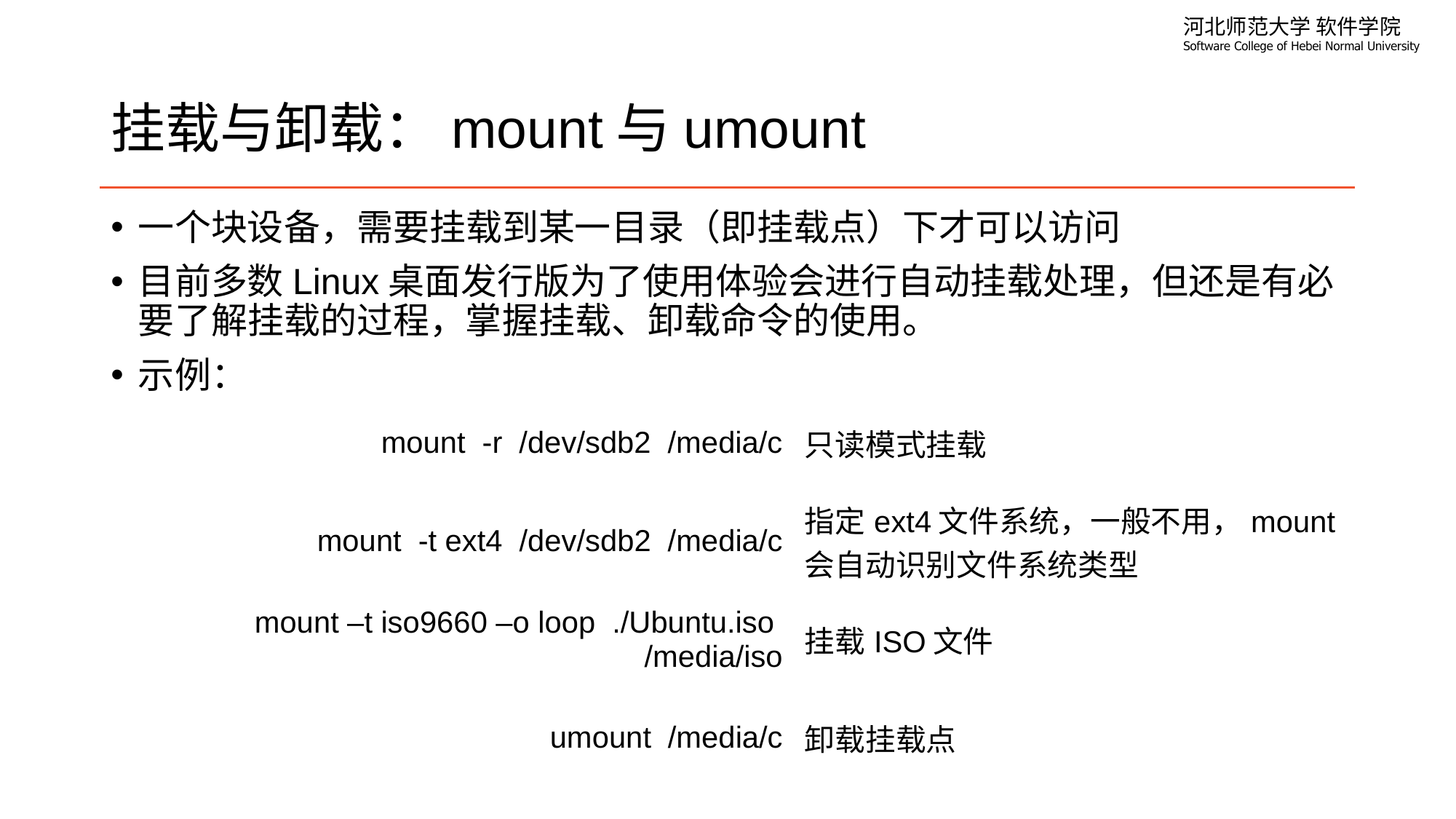

# 挂载与卸载：mount与umount
一个块设备，需要挂载到某一目录（即挂载点）下才可以访问
目前多数Linux桌面发行版为了使用体验会进行自动挂载处理，但还是有必要了解挂载的过程，掌握挂载、卸载命令的使用。
示例：

| mount -r /dev/sdb2 /media/c | 只读模式挂载 |
| --- | --- |
| mount -t ext4 /dev/sdb2 /media/c | 指定ext4文件系统，一般不用，mount会自动识别文件系统类型 |
| mount –t iso9660 –o loop ./Ubuntu.iso /media/iso | 挂载ISO文件 |
| umount /media/c | 卸载挂载点 |